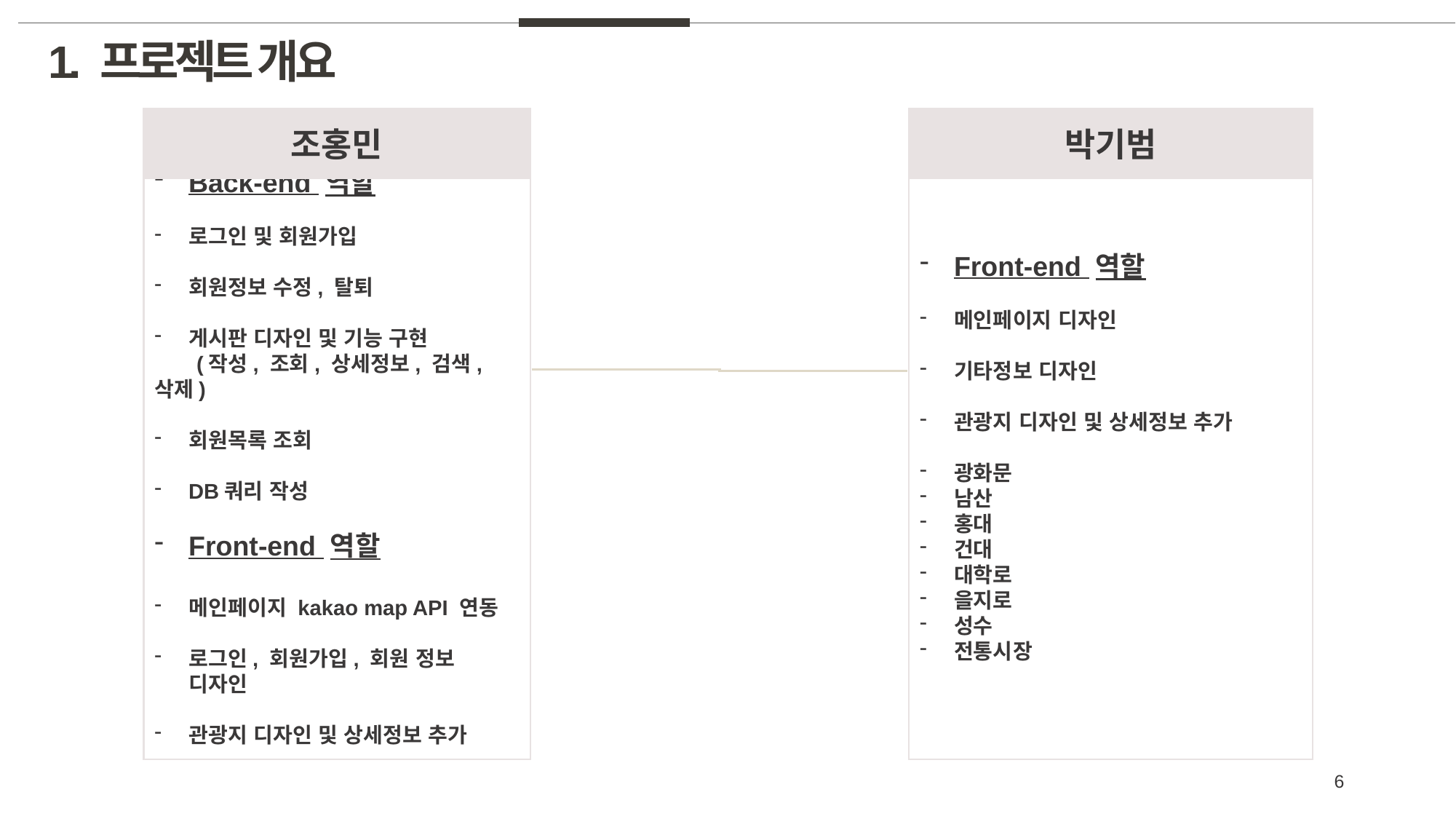

1. 프로젝트 개요
조홍민

Back-end 역할

로그인 및 회원가입

회원정보 수정, 탈퇴

게시판 디자인 및 기능 구현
       (작성, 조회, 상세정보, 검색, 삭제)

회원목록 조회

DB쿼리 작성

Front-end 역할

메인페이지 kakao map API 연동

로그인, 회원가입, 회원 정보 디자인

관광지 디자인 및 상세정보 추가

박기범

Front-end 역할

메인페이지 디자인

기타정보 디자인

관광지 디자인 및 상세정보 추가

광화문
남산
홍대
건대
대학로
을지로
성수
전통시장

6